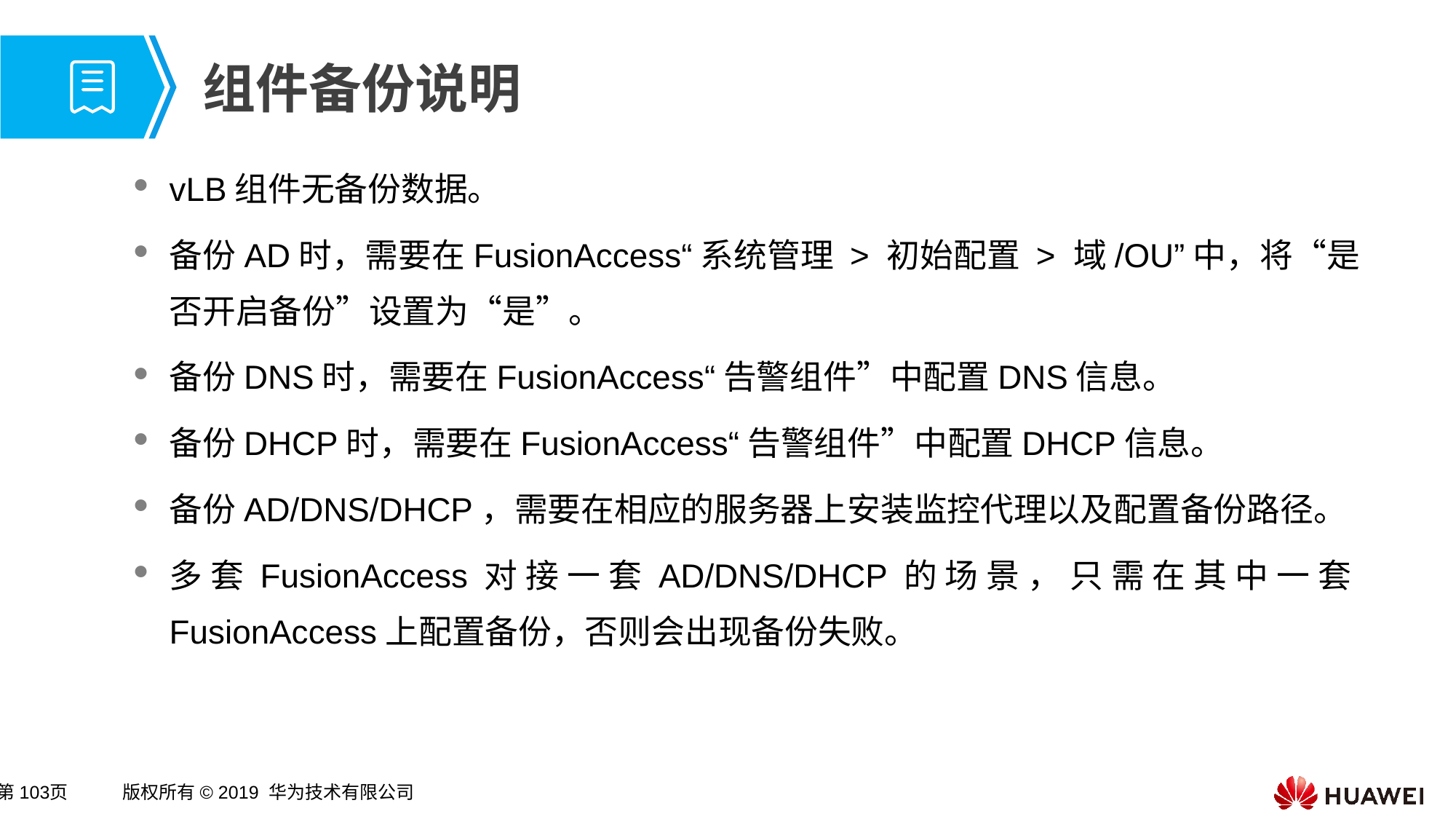

# 组件备份说明

vLB组件无备份数据。
备份AD时，需要在FusionAccess“系统管理 > 初始配置 > 域/OU”中，将“是否开启备份”设置为“是”。
备份DNS时，需要在FusionAccess“告警组件”中配置DNS信息。
备份DHCP时，需要在FusionAccess“告警组件”中配置DHCP信息。
备份AD/DNS/DHCP，需要在相应的服务器上安装监控代理以及配置备份路径。
多套FusionAccess对接一套AD/DNS/DHCP的场景，只需在其中一套FusionAccess上配置备份，否则会出现备份失败。